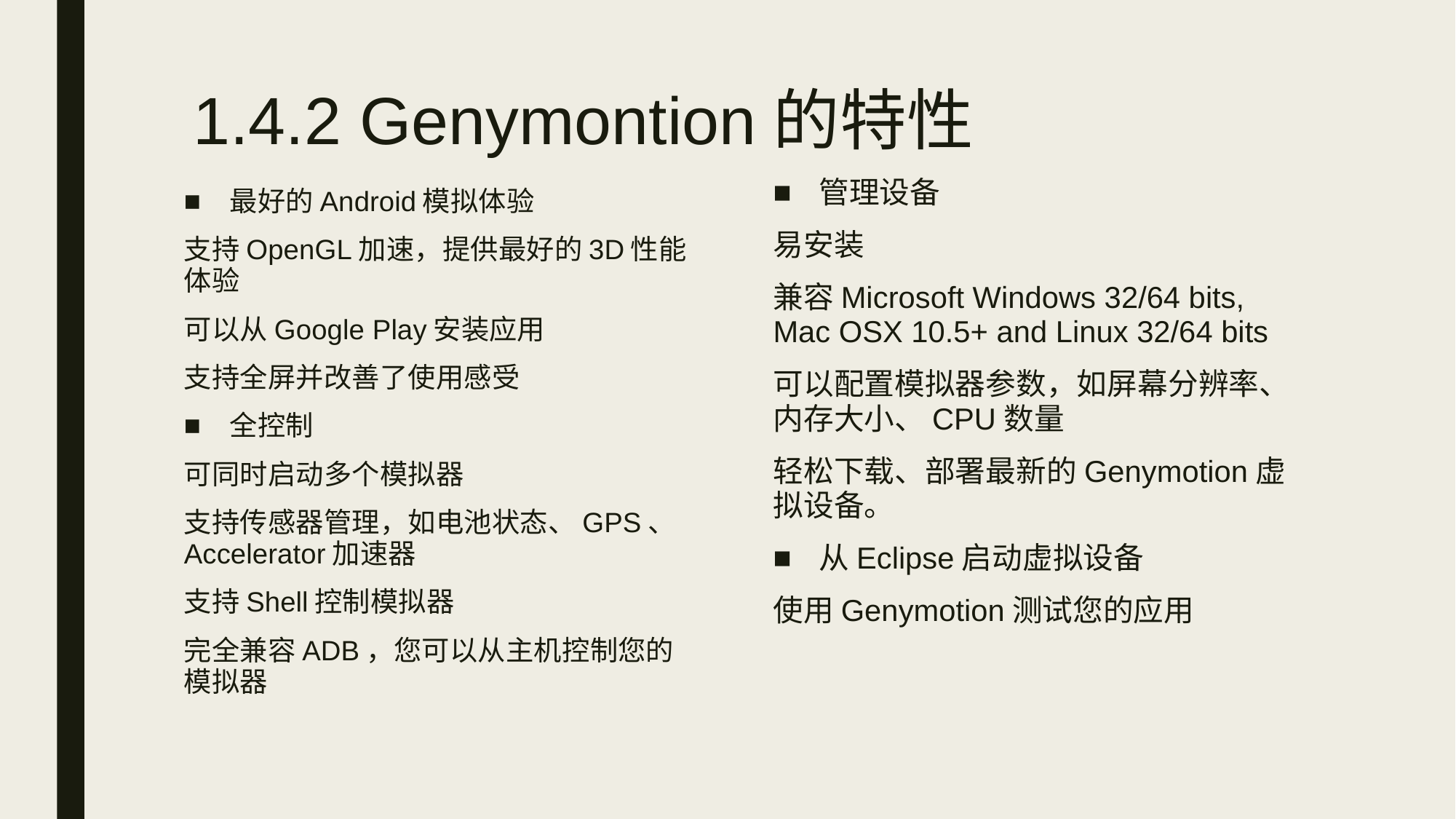

# 1.4.2 Genymontion的特性
管理设备
易安装
兼容Microsoft Windows 32/64 bits, Mac OSX 10.5+ and Linux 32/64 bits
可以配置模拟器参数，如屏幕分辨率、内存大小、CPU数量
轻松下载、部署最新的Genymotion虚拟设备。
从Eclipse启动虚拟设备
使用Genymotion测试您的应用

最好的Android模拟体验
支持OpenGL加速，提供最好的3D性能体验
可以从Google Play安装应用
支持全屏并改善了使用感受
全控制
可同时启动多个模拟器
支持传感器管理，如电池状态、GPS、Accelerator加速器
支持Shell控制模拟器
完全兼容ADB，您可以从主机控制您的模拟器